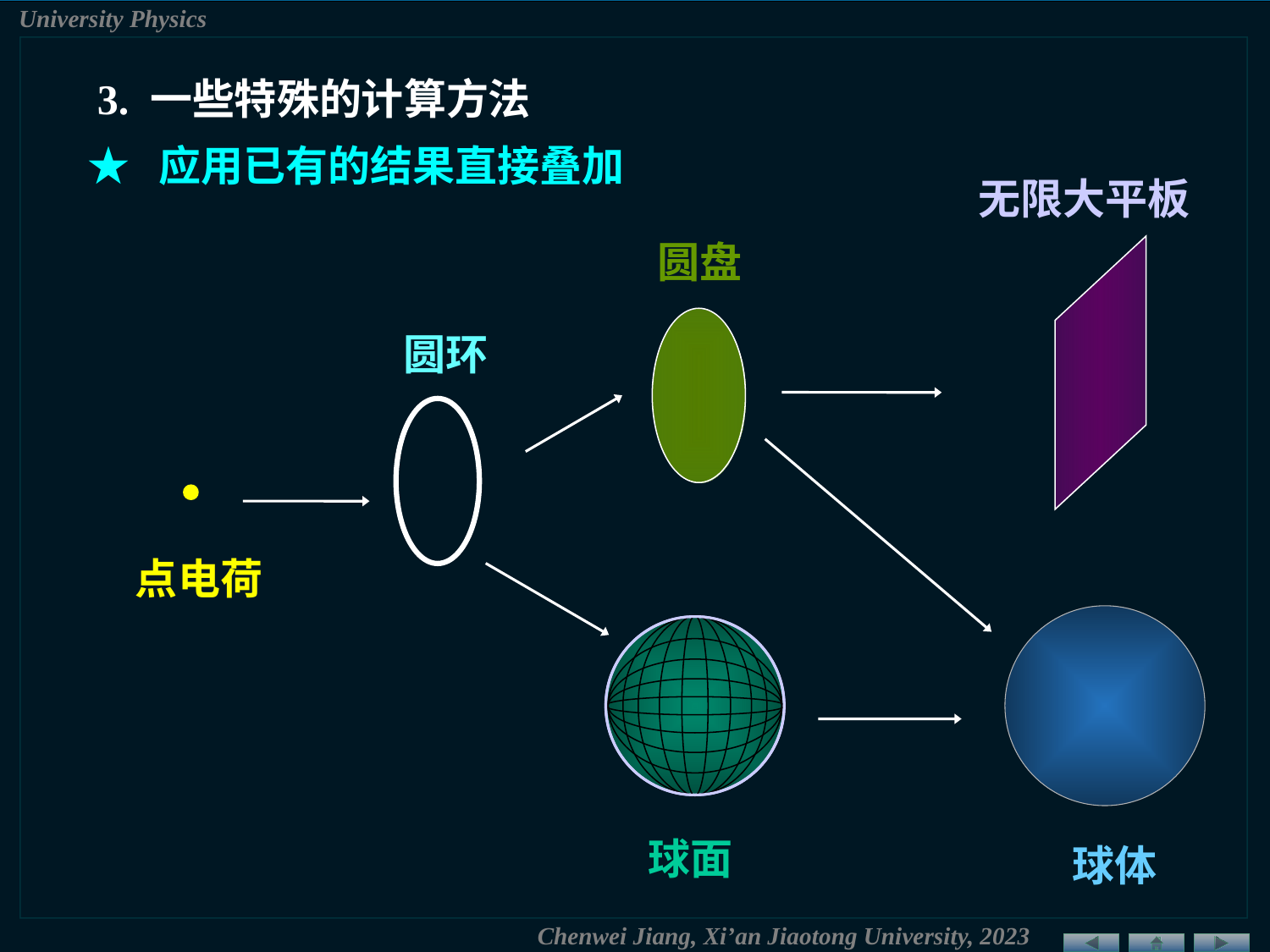

3. 一些特殊的计算方法
★  应用已有的结果直接叠加
 无限大平板
 圆盘

圆环

•

点电荷

球面
球体